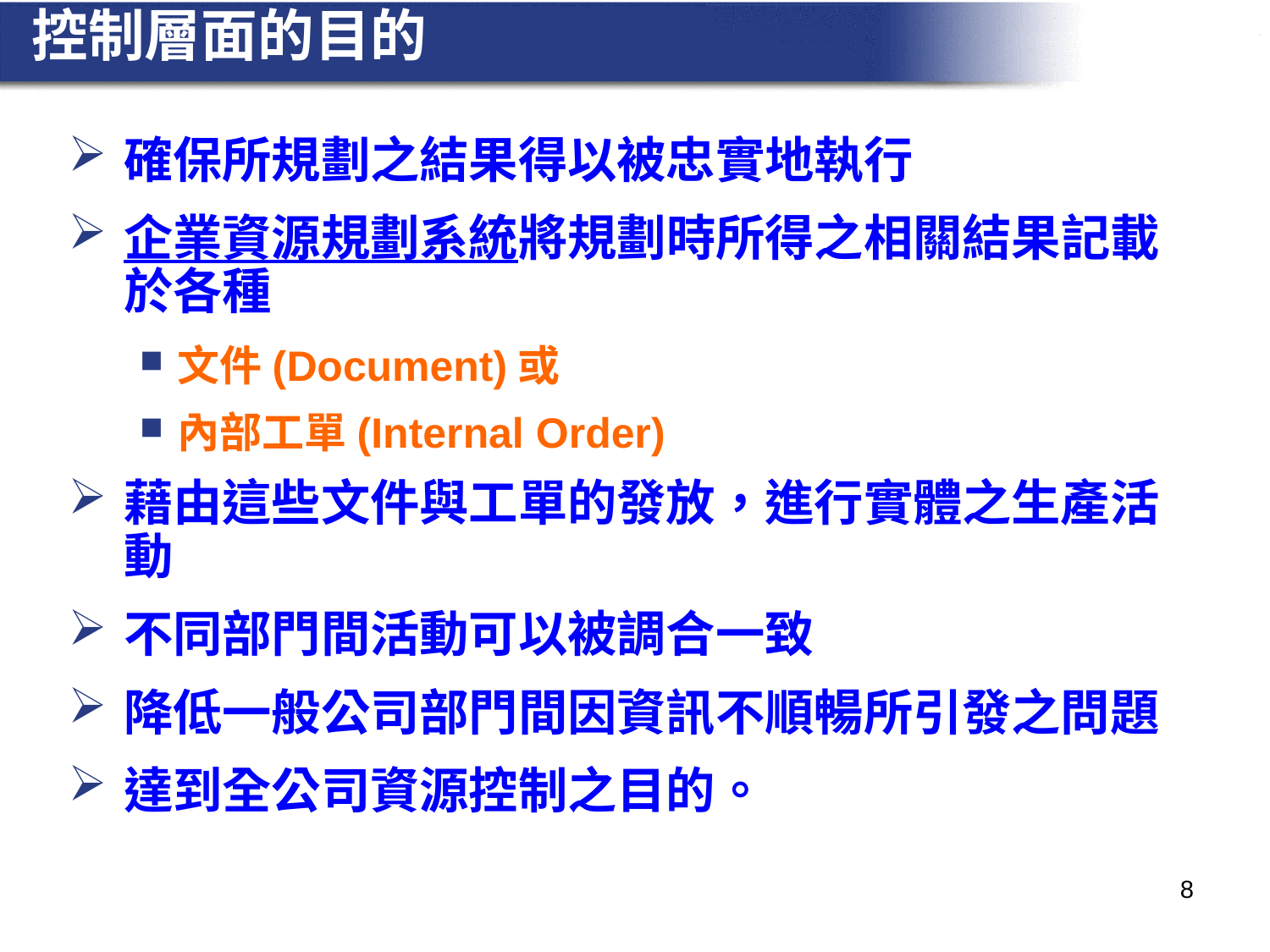

# 控制層面的目的
確保所規劃之結果得以被忠實地執行
企業資源規劃系統將規劃時所得之相關結果記載於各種
文件(Document)或
內部工單(Internal Order)
藉由這些文件與工單的發放，進行實體之生產活動
不同部門間活動可以被調合一致
降低一般公司部門間因資訊不順暢所引發之問題
達到全公司資源控制之目的。
8